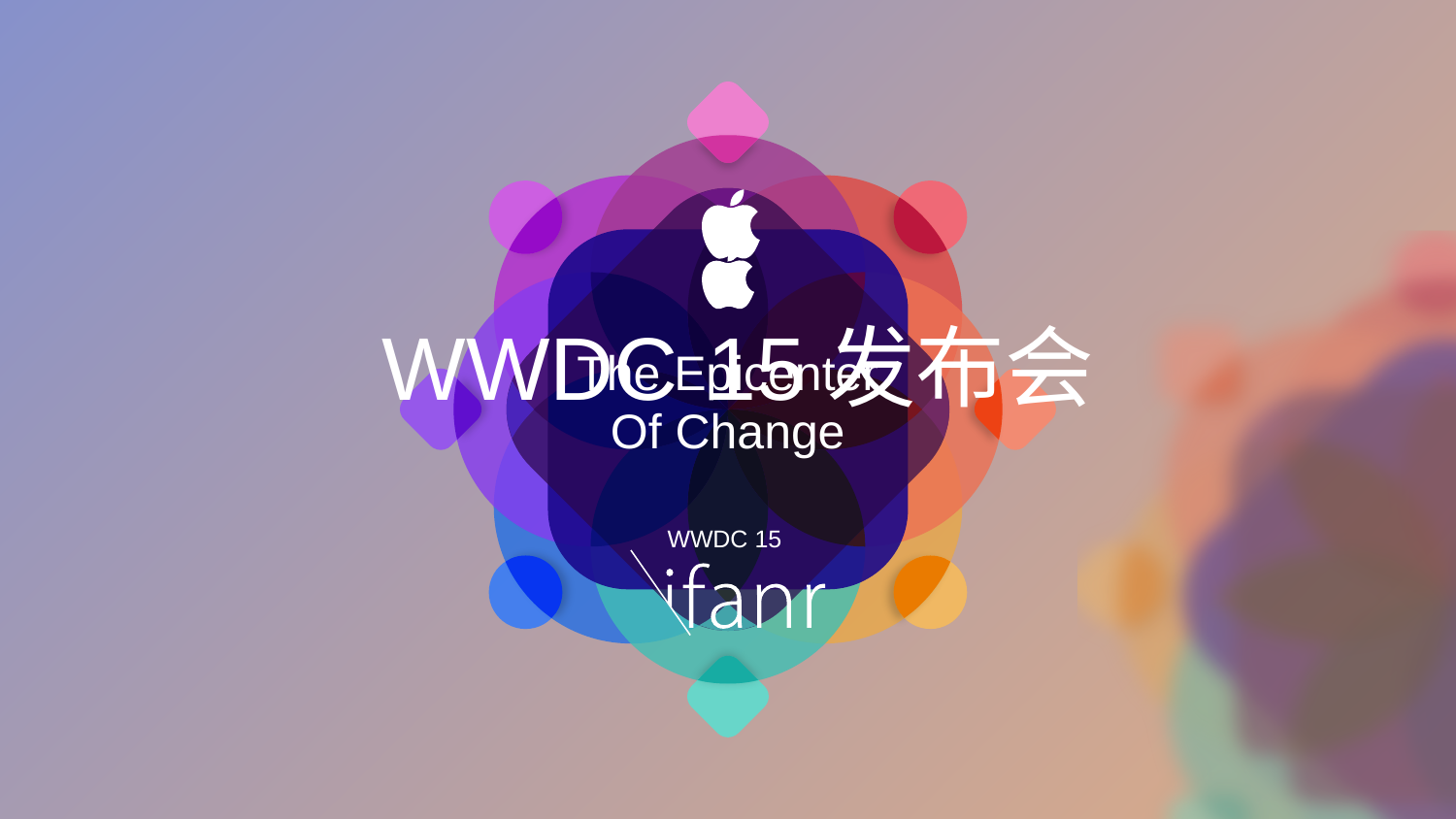

The Epicenter
Of Change
WWDC 15
WWDC
15发布会